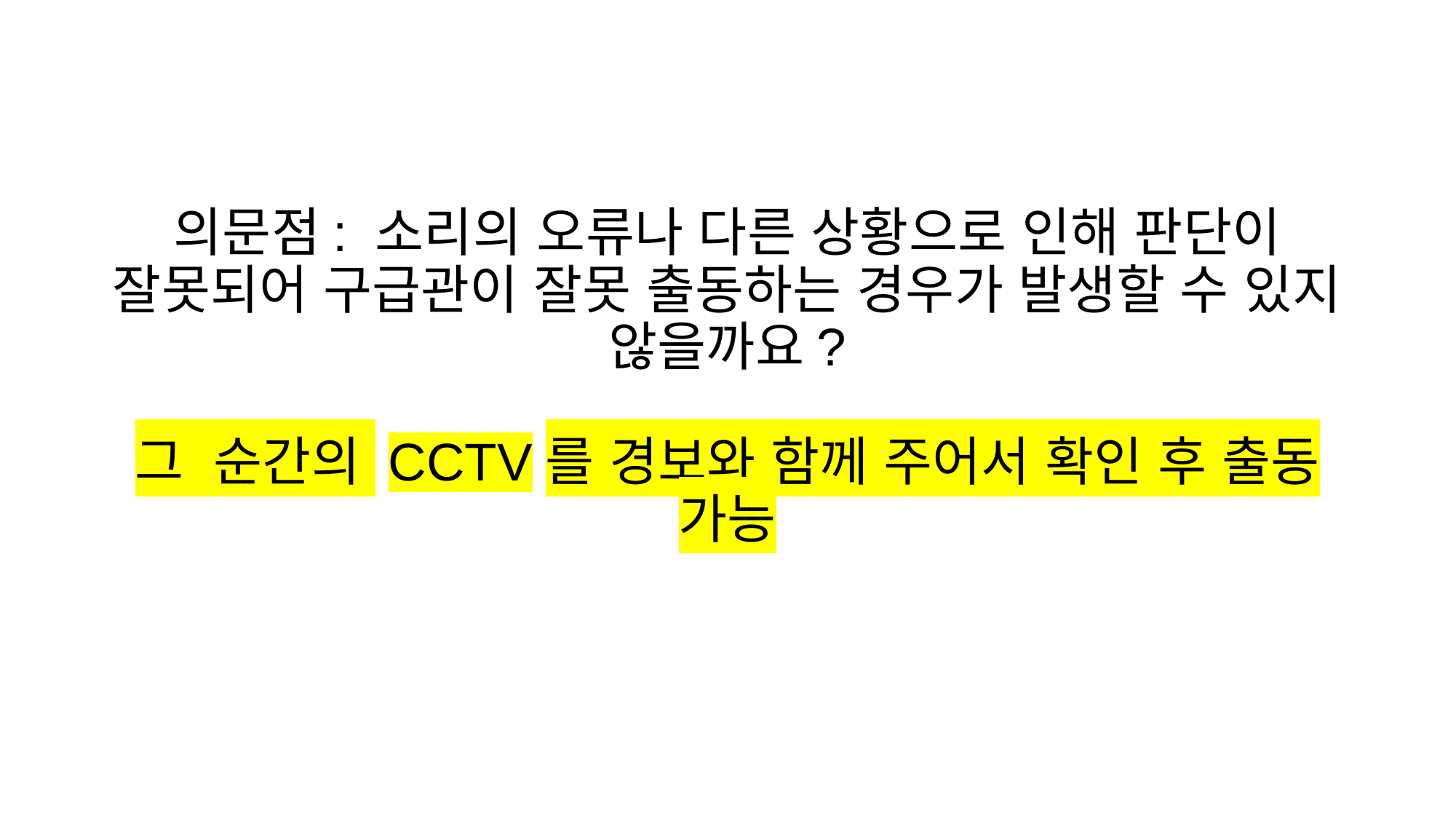

# 의문점: 소리의 오류나 다른 상황으로 인해 판단이 잘못되어 구급관이 잘못 출동하는 경우가 발생할 수 있지 않을까요? 그  순간의 CCTV를 경보와 함께 주어서 확인 후 출동 가능